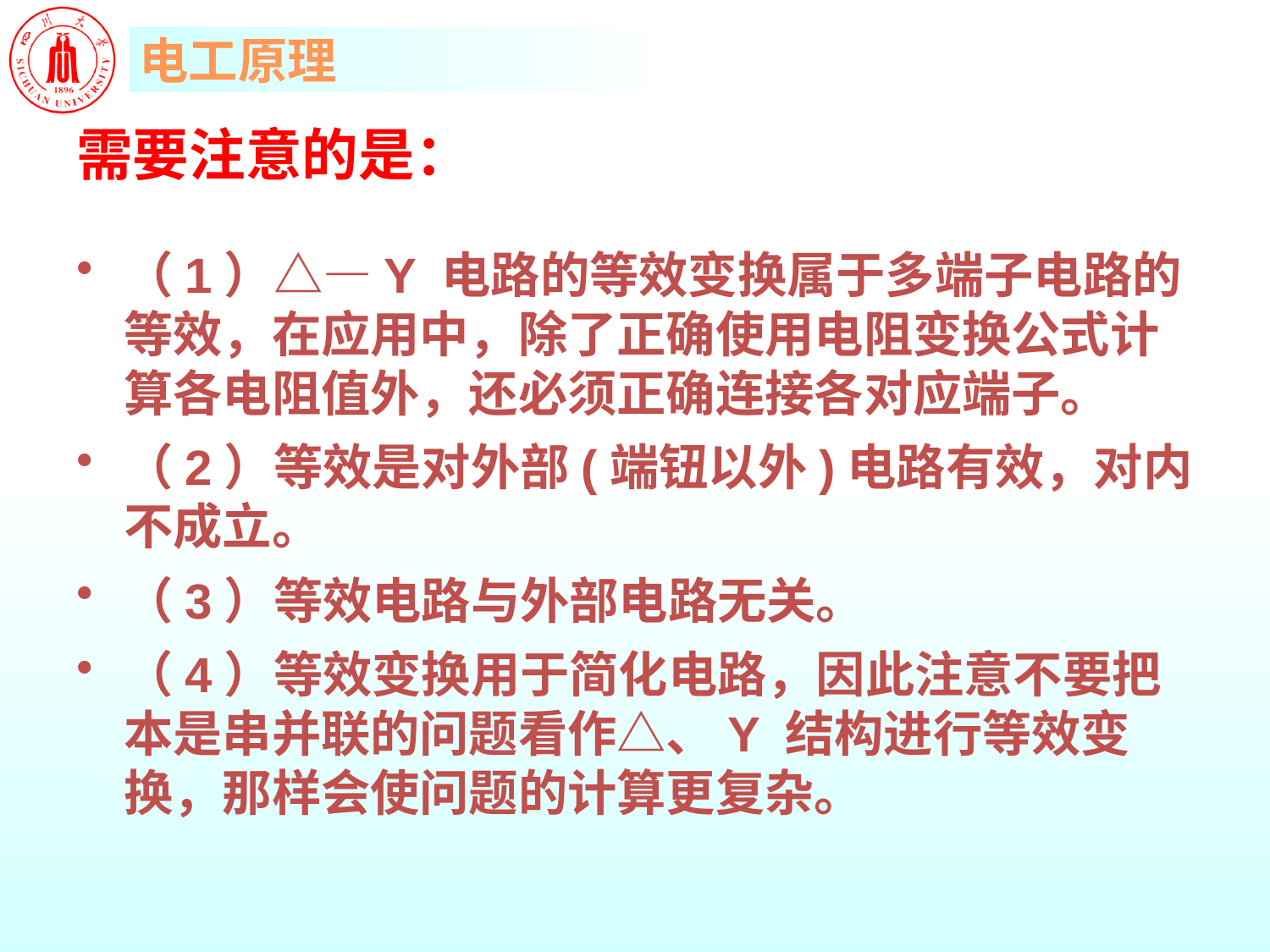

需要注意的是：
（1）△—Y 电路的等效变换属于多端子电路的等效，在应用中，除了正确使用电阻变换公式计算各电阻值外，还必须正确连接各对应端子。
（2）等效是对外部(端钮以外)电路有效，对内不成立。
（3）等效电路与外部电路无关。
（4）等效变换用于简化电路，因此注意不要把本是串并联的问题看作△、Y 结构进行等效变换，那样会使问题的计算更复杂。